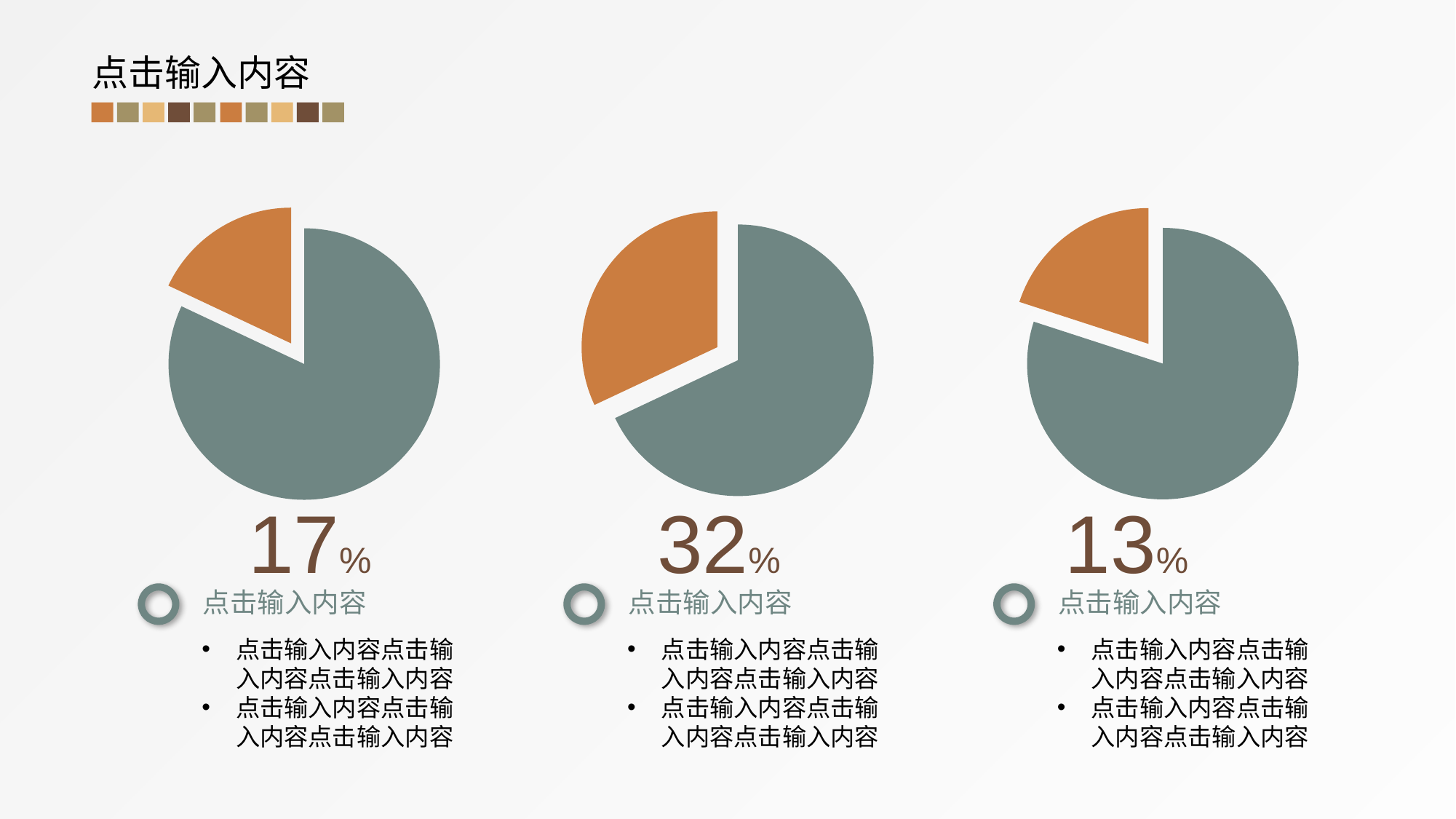

点击输入内容

### Chart

| Category | 销售额 |
|---|---|
| 第一季度 | 0.82 |
| 第二季度 | 0.18 |

### Chart

| Category | 销售额 |
|---|---|
| 第一季度 | 0.68 |
| 第二季度 | 0.32 |

### Chart

| Category | 销售额 |
|---|---|
| 第一季度 | 0.8 |
| 第二季度 | 0.2 |
32%
13%
17%
点击输入内容

点击输入内容点击输入内容点击输入内容
点击输入内容点击输入内容点击输入内容
点击输入内容

点击输入内容点击输入内容点击输入内容
点击输入内容点击输入内容点击输入内容
点击输入内容

点击输入内容点击输入内容点击输入内容
点击输入内容点击输入内容点击输入内容